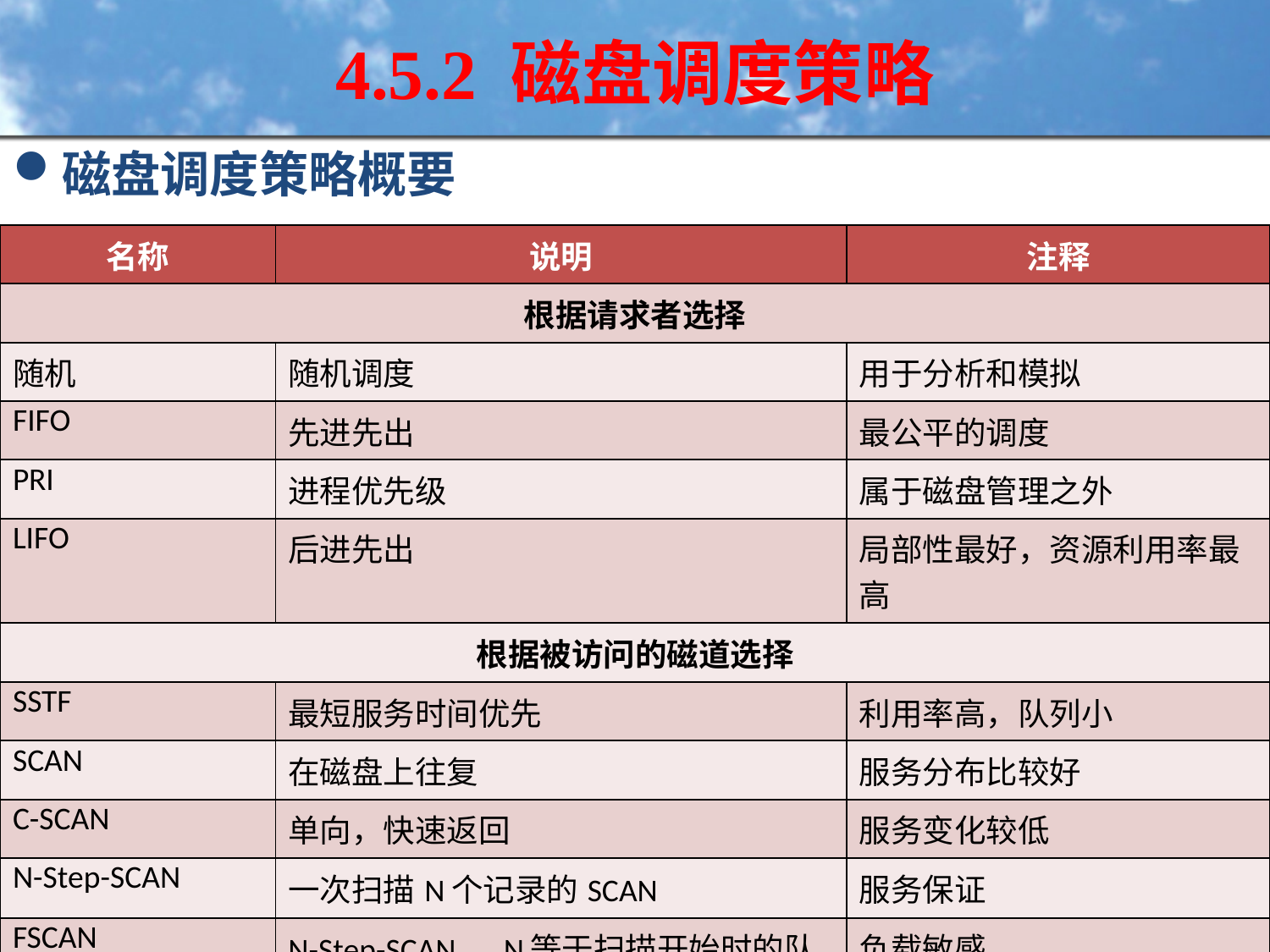

# 4.5.2 磁盘调度策略
磁盘调度策略概要

| 名称 | 说明 | 注释 |
| --- | --- | --- |
| 根据请求者选择 |  |  |
| 随机 | 随机调度 | 用于分析和模拟 |
| FIFO | 先进先出 | 最公平的调度 |
| PRI | 进程优先级 | 属于磁盘管理之外 |
| LIFO | 后进先出 | 局部性最好，资源利用率最高 |
| 根据被访问的磁道选择 |  |  |
| SSTF | 最短服务时间优先 | 利用率高，队列小 |
| SCAN | 在磁盘上往复 | 服务分布比较好 |
| C-SCAN | 单向，快速返回 | 服务变化较低 |
| N-Step-SCAN | 一次扫描N个记录的SCAN | 服务保证 |
| FSCAN | N-Step-SCAN，N等于扫描开始时的队列大小 | 负载敏感 |